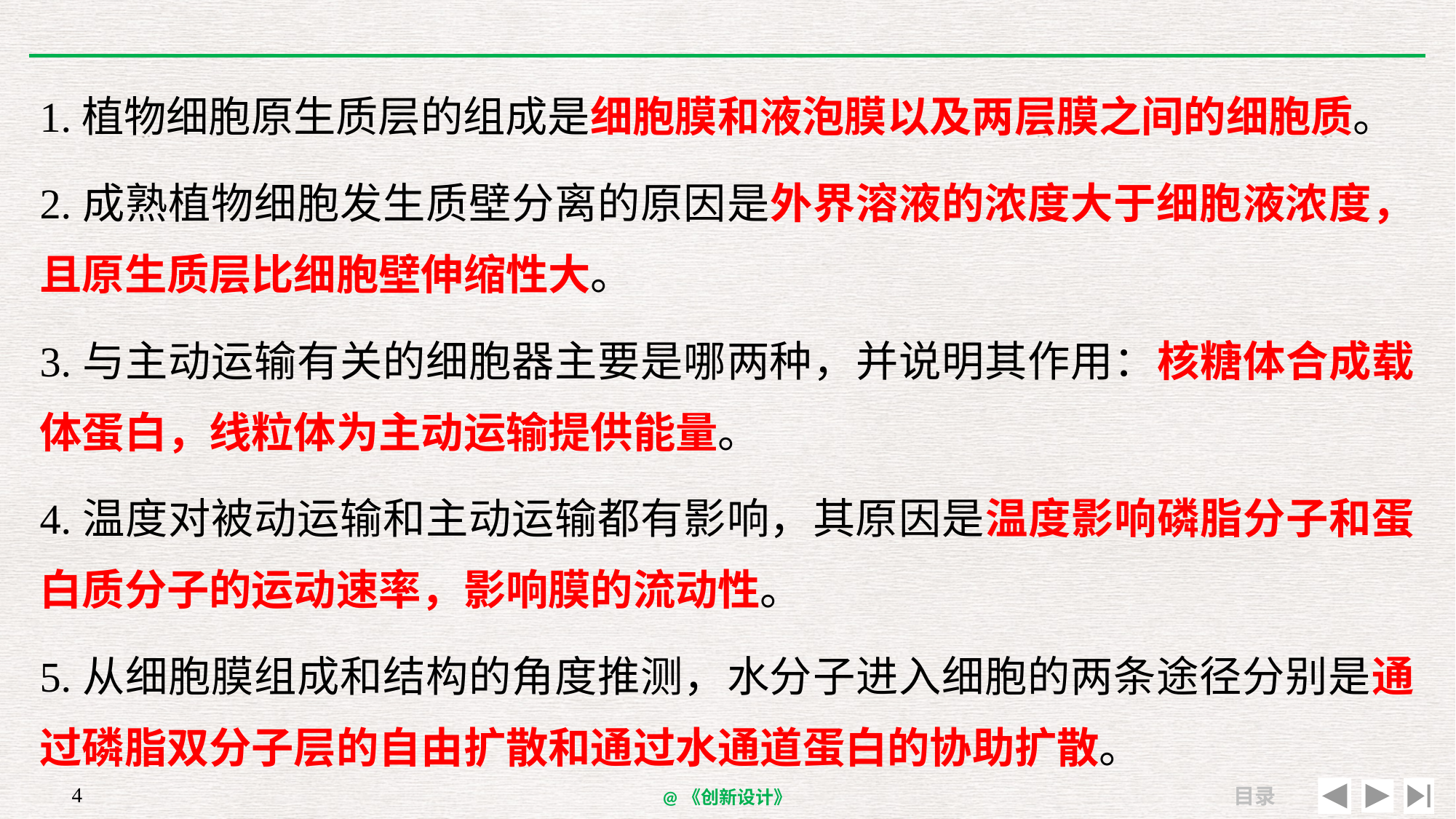

#
1.植物细胞原生质层的组成是细胞膜和液泡膜以及两层膜之间的细胞质。
2.成熟植物细胞发生质壁分离的原因是外界溶液的浓度大于细胞液浓度，且原生质层比细胞壁伸缩性大。
3.与主动运输有关的细胞器主要是哪两种，并说明其作用：核糖体合成载体蛋白，线粒体为主动运输提供能量。
4.温度对被动运输和主动运输都有影响，其原因是温度影响磷脂分子和蛋白质分子的运动速率，影响膜的流动性。
5.从细胞膜组成和结构的角度推测，水分子进入细胞的两条途径分别是通过磷脂双分子层的自由扩散和通过水通道蛋白的协助扩散。